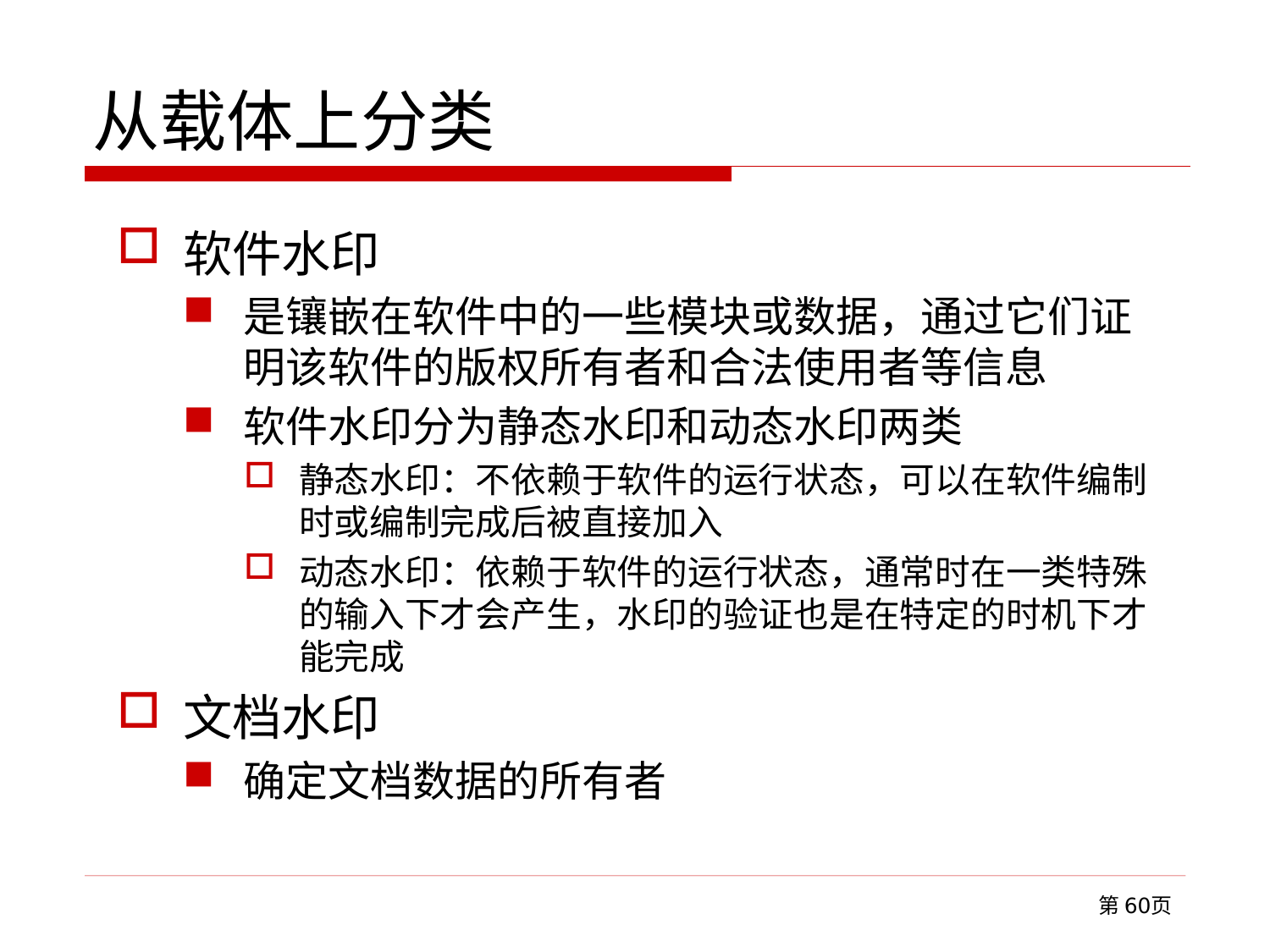

# 从载体上分类
软件水印
是镶嵌在软件中的一些模块或数据，通过它们证明该软件的版权所有者和合法使用者等信息
软件水印分为静态水印和动态水印两类
静态水印：不依赖于软件的运行状态，可以在软件编制时或编制完成后被直接加入
动态水印：依赖于软件的运行状态，通常时在一类特殊的输入下才会产生，水印的验证也是在特定的时机下才能完成
文档水印
确定文档数据的所有者
60